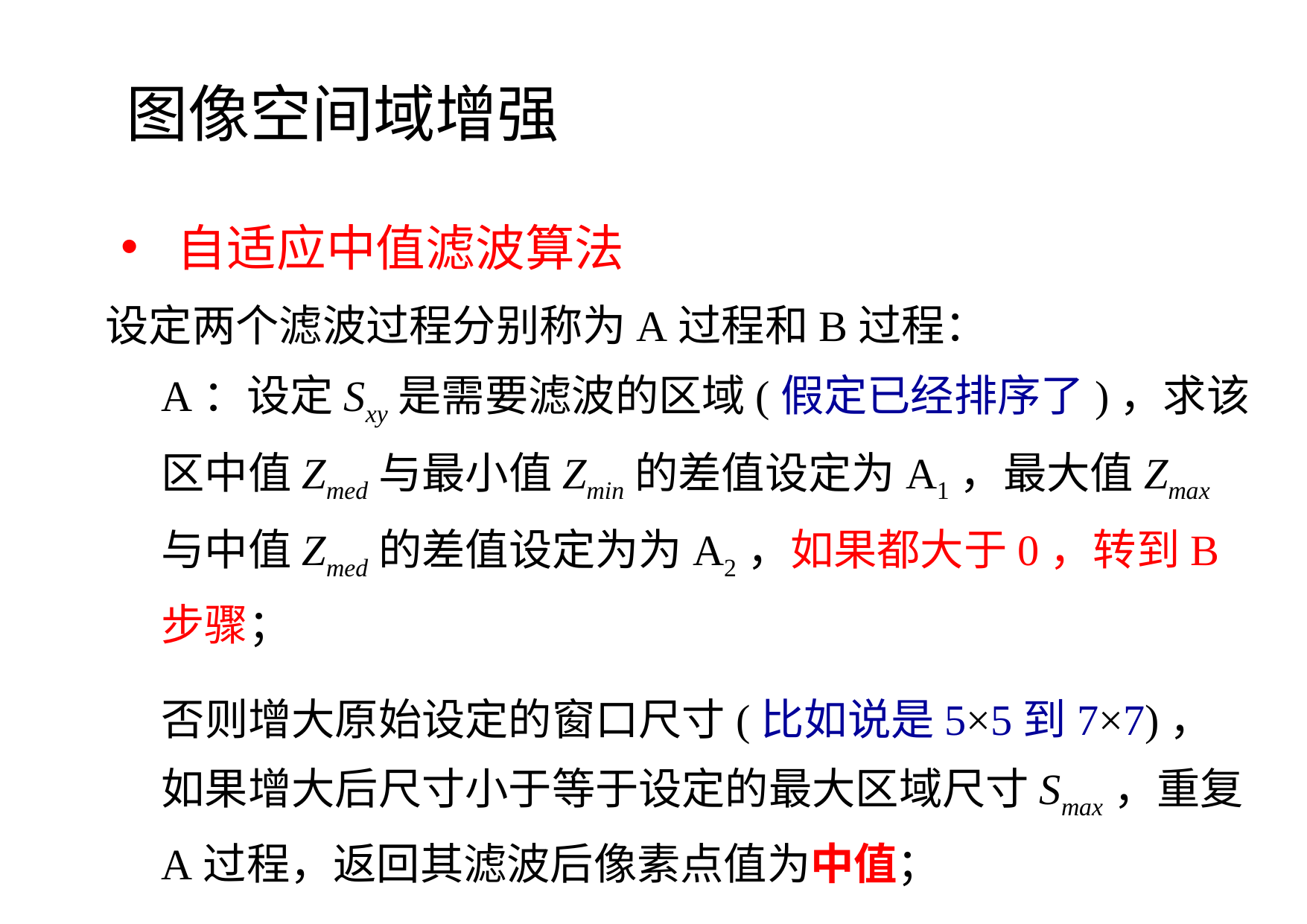

图像空间域增强
自适应中值滤波算法
设定两个滤波过程分别称为A过程和B过程：
A：设定Sxy是需要滤波的区域(假定已经排序了)，求该区中值Zmed与最小值Zmin的差值设定为A1，最大值Zmax与中值Zmed的差值设定为为A2，如果都大于0，转到B步骤；

否则增大原始设定的窗口尺寸(比如说是5×5到7×7)，如果增大后尺寸小于等于设定的最大区域尺寸Smax，重复A过程，返回其滤波后像素点值为中值；